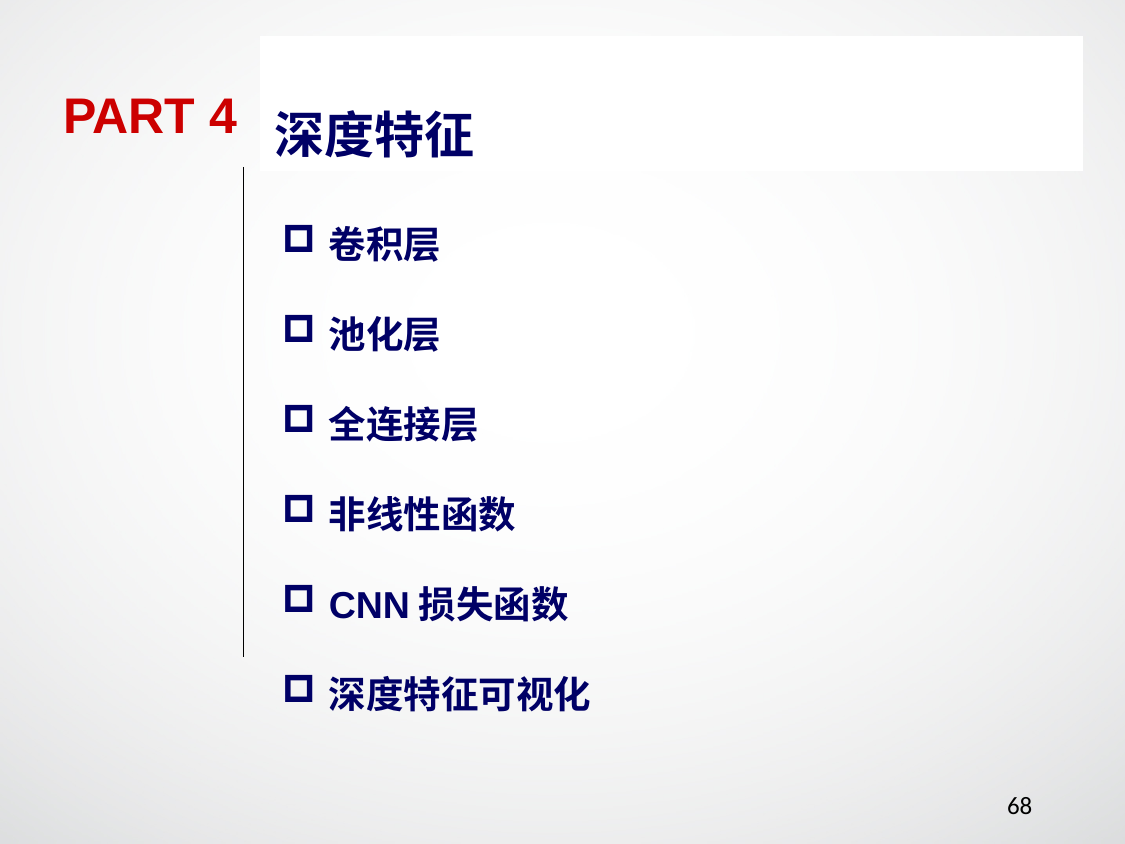

深度特征
PART 4
卷积层
池化层
全连接层
非线性函数
CNN损失函数
深度特征可视化
68